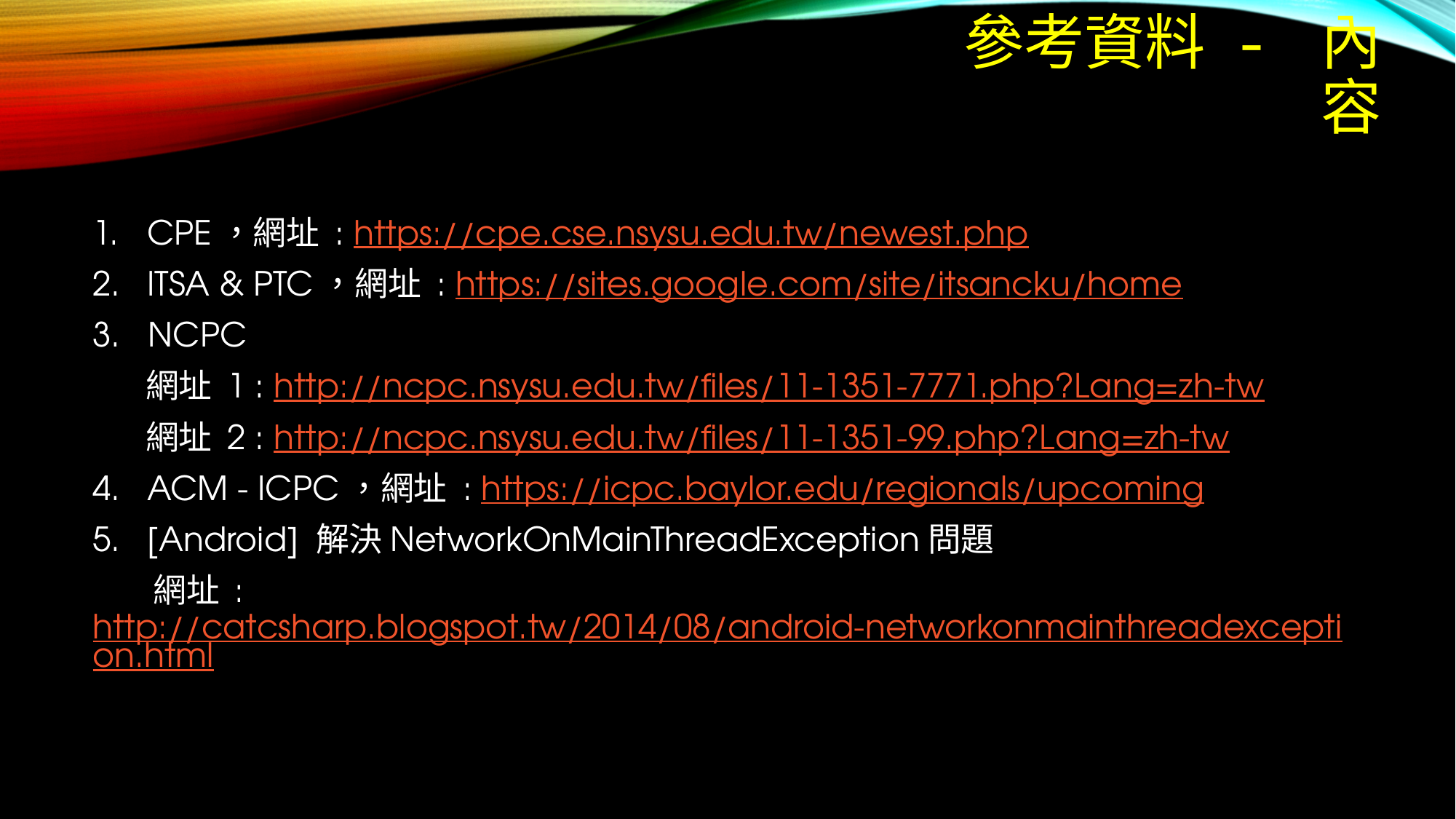

# 參考資料 - 內容
CPE，網址 : https://cpe.cse.nsysu.edu.tw/newest.php
ITSA & PTC，網址 : https://sites.google.com/site/itsancku/home
3.   NCPC
      網址 1 : http://ncpc.nsysu.edu.tw/files/11-1351-7771.php?Lang=zh-tw
      網址 2 : http://ncpc.nsysu.edu.tw/files/11-1351-99.php?Lang=zh-tw
ACM - ICPC，網址 : https://icpc.baylor.edu/regionals/upcoming
[Android] 解決NetworkOnMainThreadException問題
       網址 : http://catcsharp.blogspot.tw/2014/08/android-networkonmainthreadexception.html